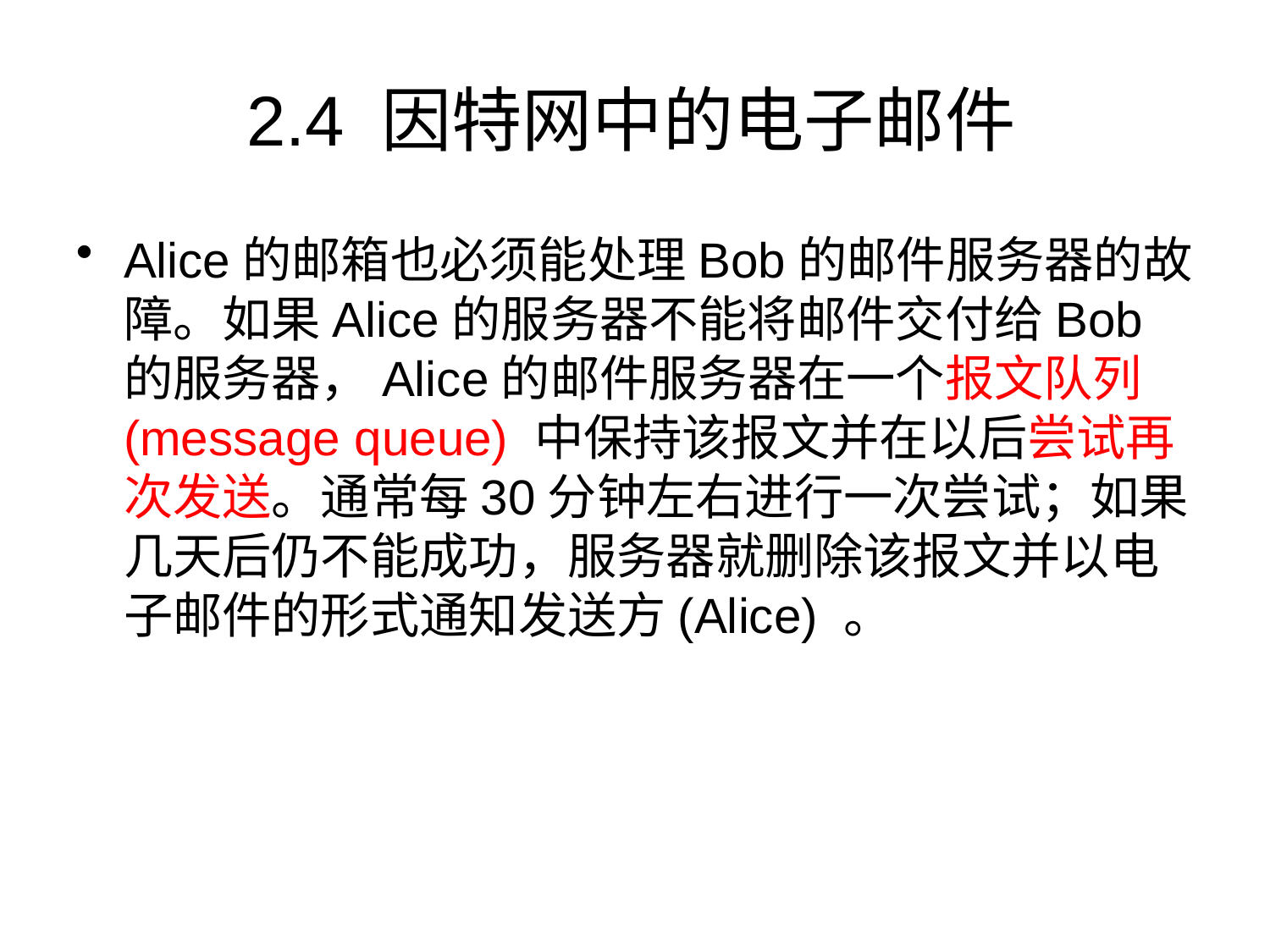

# 2.4 因特网中的电子邮件
Alice的邮箱也必须能处理Bob的邮件服务器的故障。如果Alice的服务器不能将邮件交付给Bob的服务器，Alice的邮件服务器在一个报文队列(message queue) 中保持该报文并在以后尝试再次发送。通常每30分钟左右进行一次尝试；如果几天后仍不能成功，服务器就删除该报文并以电子邮件的形式通知发送方(Alice) 。